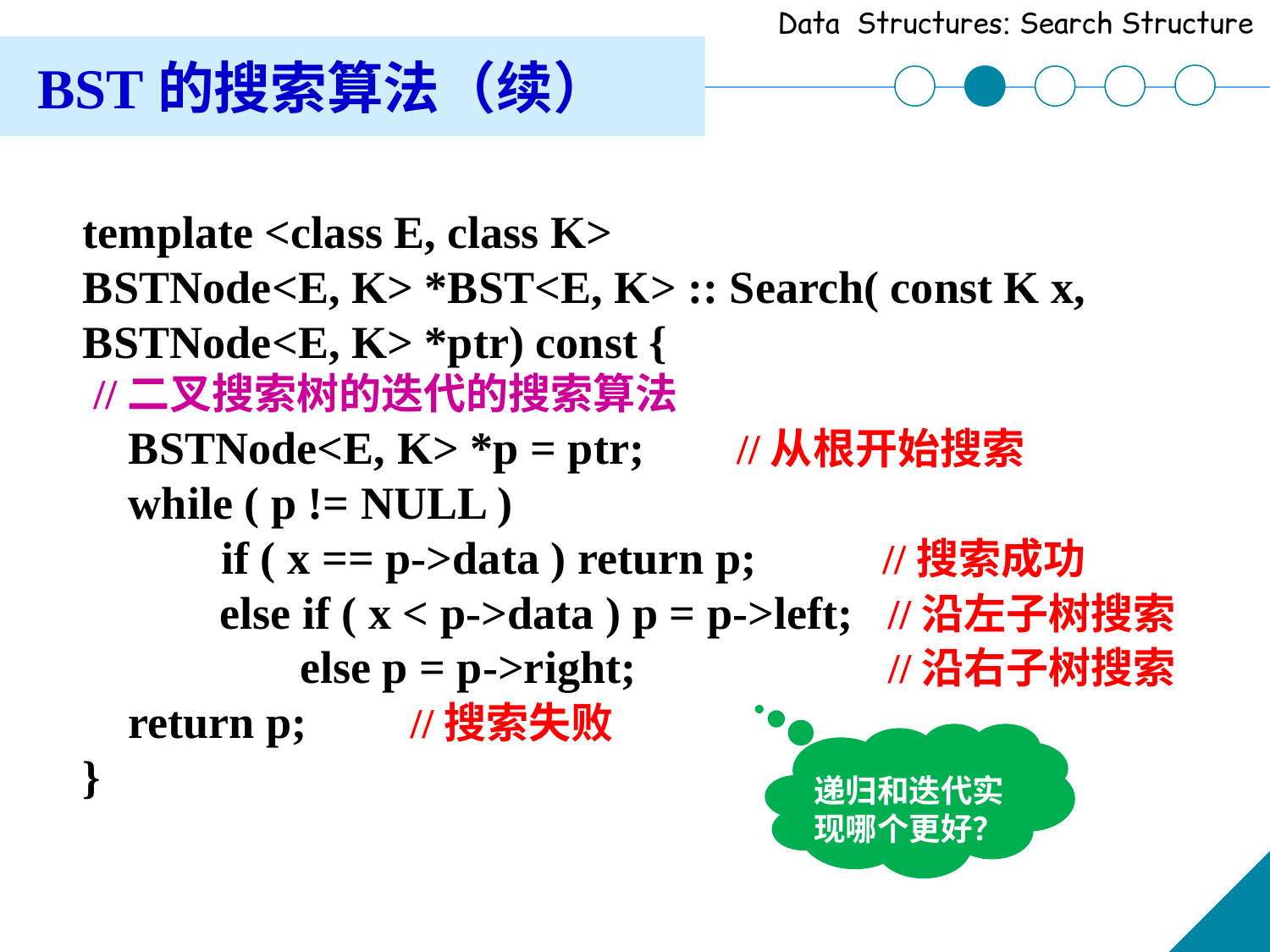

BST的搜索算法（续）

template <class E, class K>
BSTNode<E, K> *BST<E, K> :: Search( const K x, BSTNode<E, K> *ptr) const {
 //二叉搜索树的迭代的搜索算法
    BSTNode<E, K> *p = ptr;        //从根开始搜索
    while ( p != NULL )
	 if ( x == p->data ) return p;           //搜索成功
            else if ( x < p->data ) p = p->left;   //沿左子树搜索
                   else p = p->right;                      //沿右子树搜索
    return p;         //搜索失败
}
递归和迭代实现哪个更好？